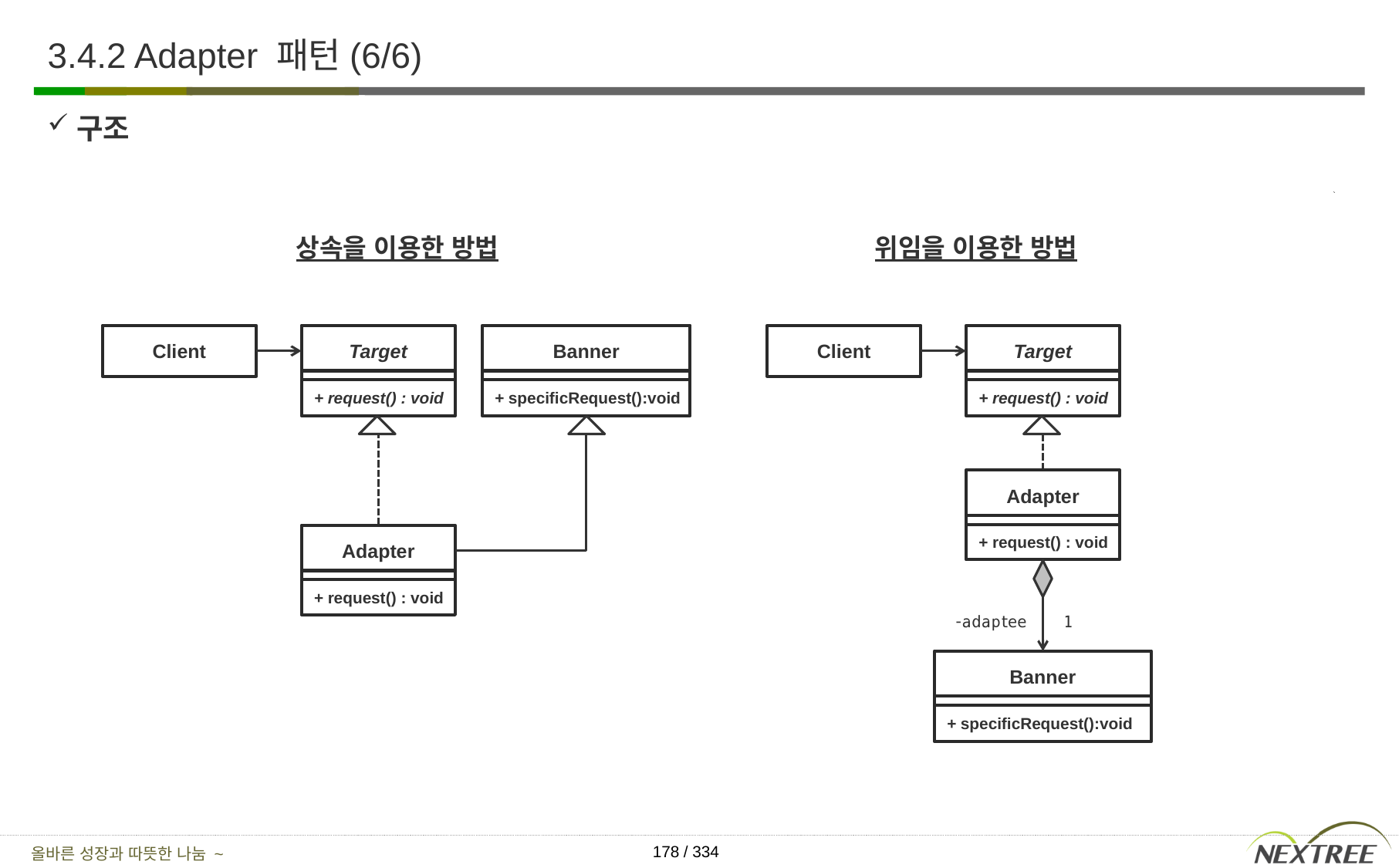

# 3.4.2 Adapter 패턴(6/6)
구조
상속을 이용한 방법
위임을 이용한 방법
Client
Target
Banner
Client
Target

+ request() : void
+ specificRequest():void
+ request() : void

Adapter

+ request() : void
Adapter

+ request() : void
-adaptee
1
Banner

+ specificRequest():void